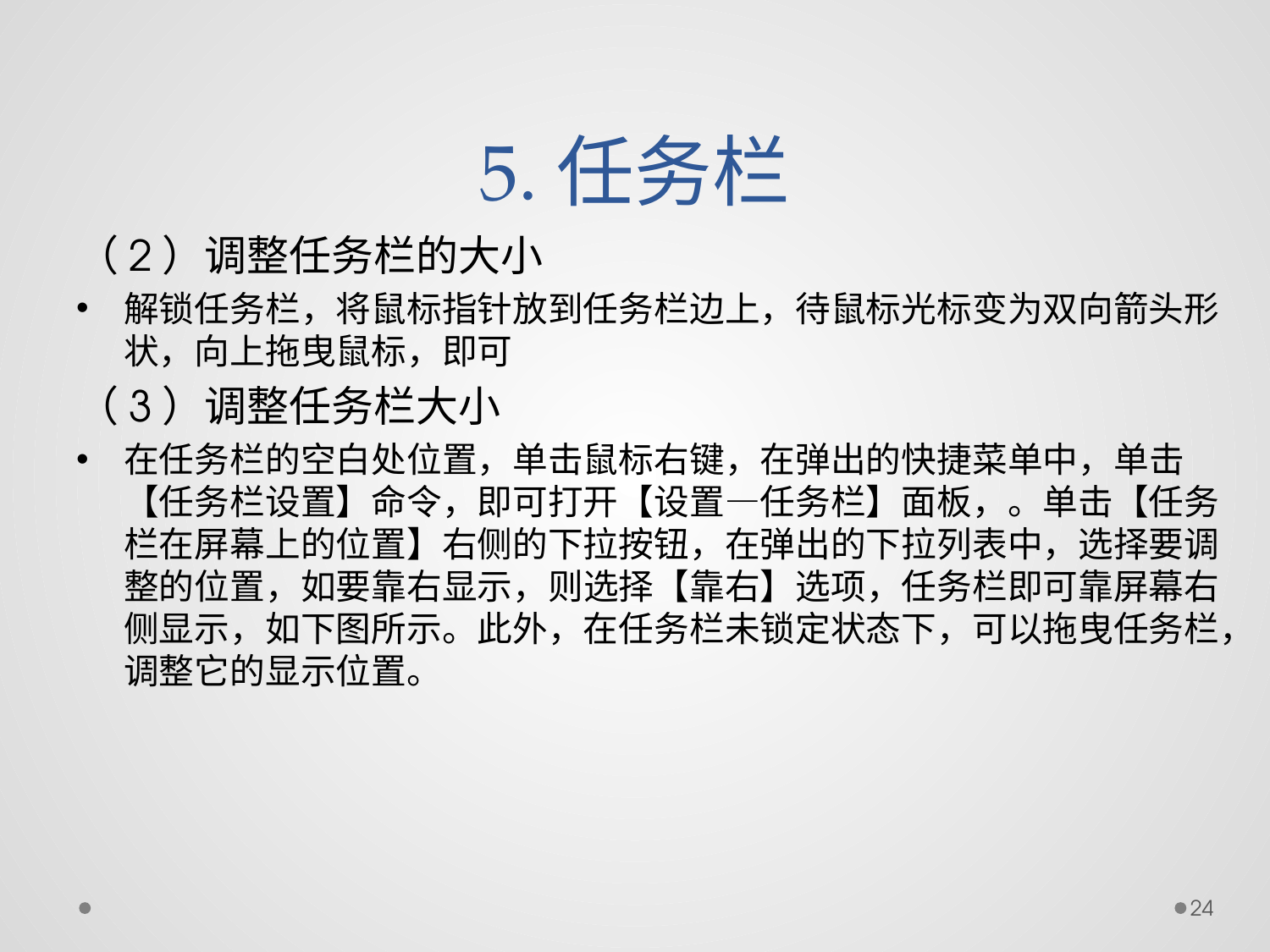

# 5.任务栏
（2）调整任务栏的大小
解锁任务栏，将鼠标指针放到任务栏边上，待鼠标光标变为双向箭头形状，向上拖曳鼠标，即可
（3）调整任务栏大小
在任务栏的空白处位置，单击鼠标右键，在弹出的快捷菜单中，单击【任务栏设置】命令，即可打开【设置—任务栏】面板，。单击【任务栏在屏幕上的位置】右侧的下拉按钮，在弹出的下拉列表中，选择要调整的位置，如要靠右显示，则选择【靠右】选项，任务栏即可靠屏幕右侧显示，如下图所示。此外，在任务栏未锁定状态下，可以拖曳任务栏，调整它的显示位置。
24